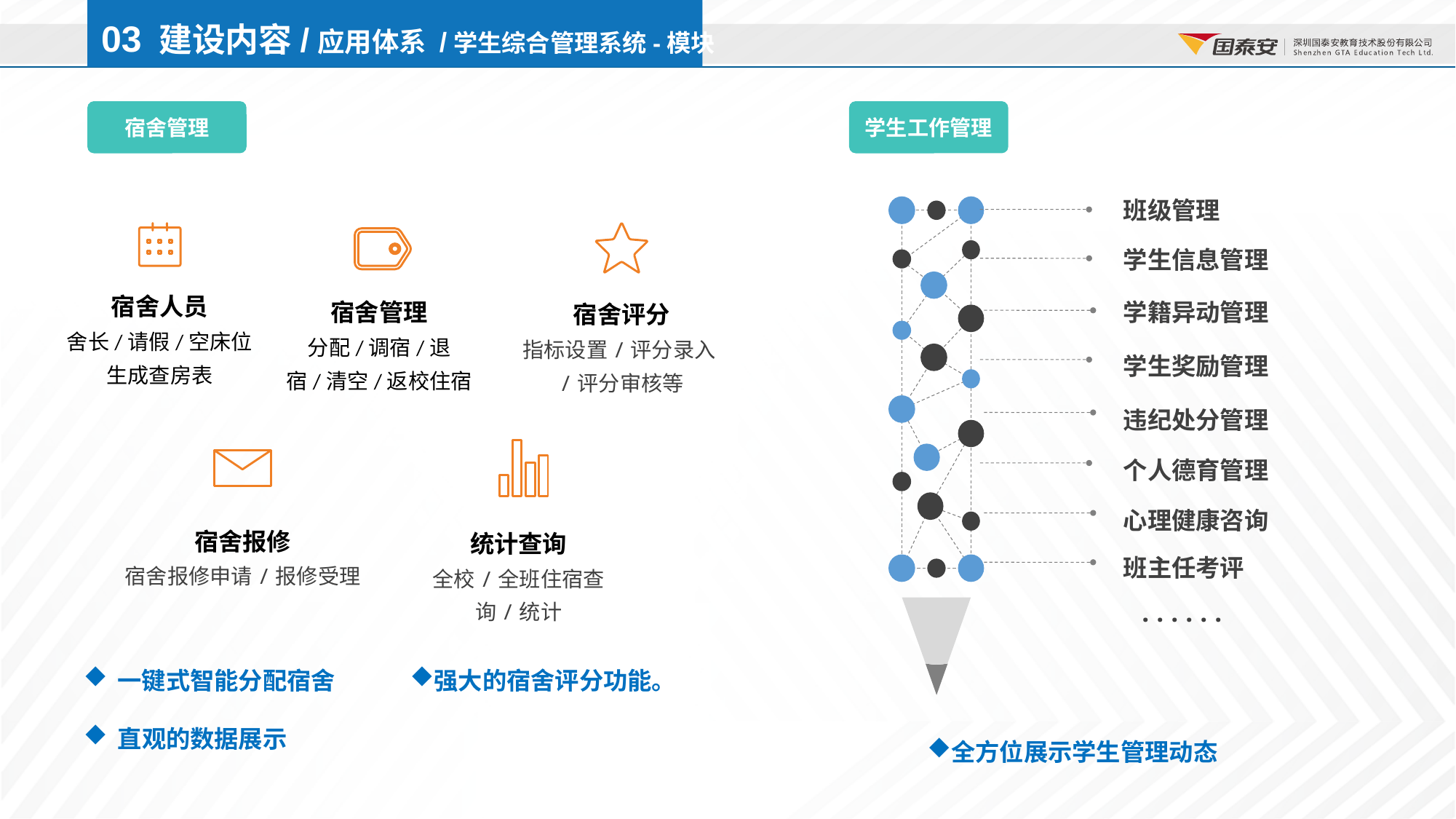

03 建设内容/应用体系 /学生综合管理系统-模块

宿舍管理
学生工作管理
班级管理

宿舍管理
分配/调宿/退宿/清空/返校住宿
宿舍评分
指标设置/评分录入/评分审核等

宿舍报修
宿舍报修申请/报修受理
统计查询
全校/全班住宿查询/统计
学生信息管理

宿舍人员
舍长/请假/空床位
生成查房表
学籍异动管理

学生奖励管理

违纪处分管理

个人德育管理

心理健康咨询

班主任考评

......
一键式智能分配宿舍
直观的数据展示
强大的宿舍评分功能。
全方位展示学生管理动态